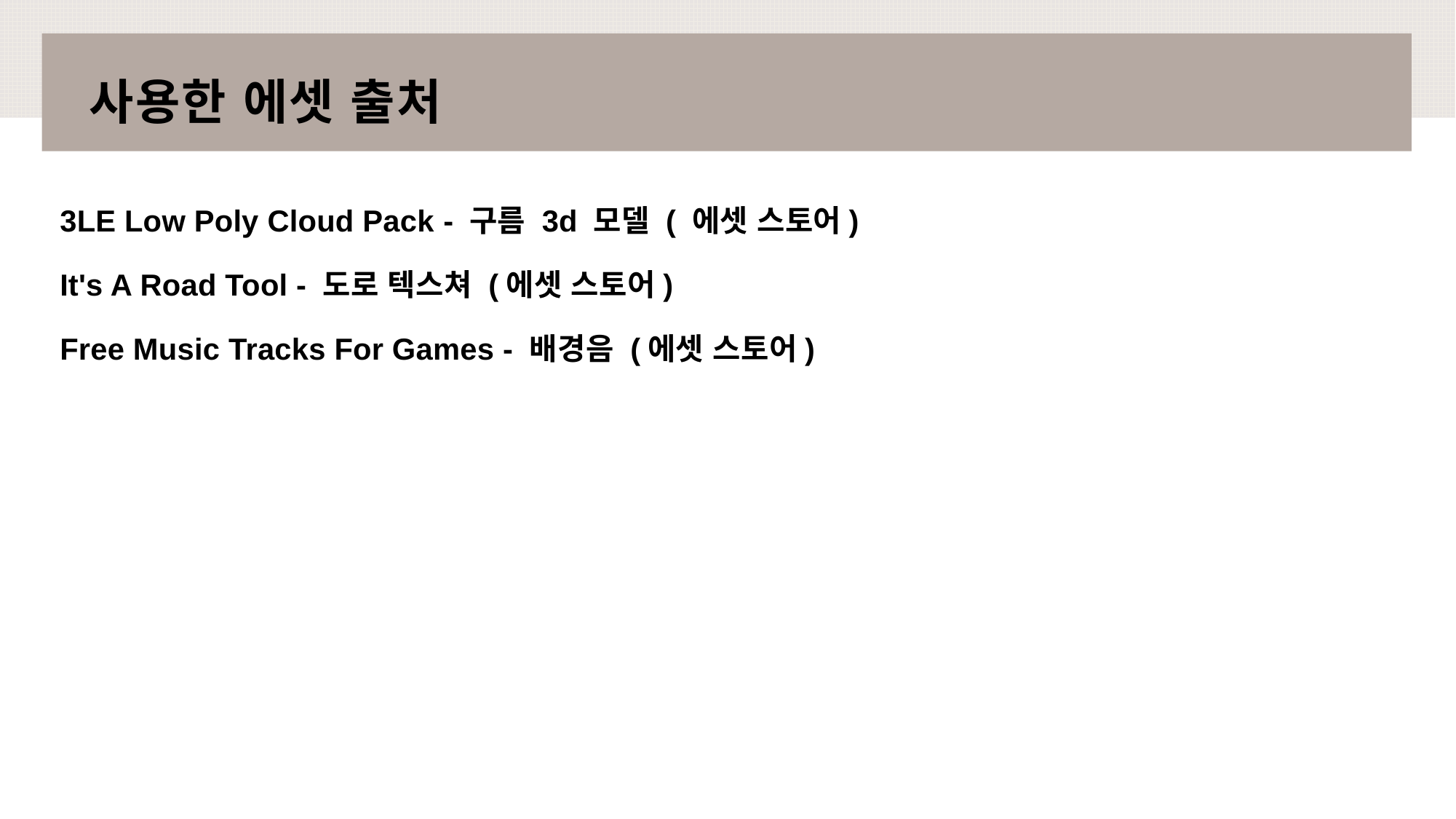

# 사용한 에셋 출처
3LE Low Poly Cloud Pack - 구름 3d 모델 ( 에셋 스토어)
It's A Road Tool - 도로 텍스쳐 (에셋 스토어)
Free Music Tracks For Games - 배경음 (에셋 스토어)